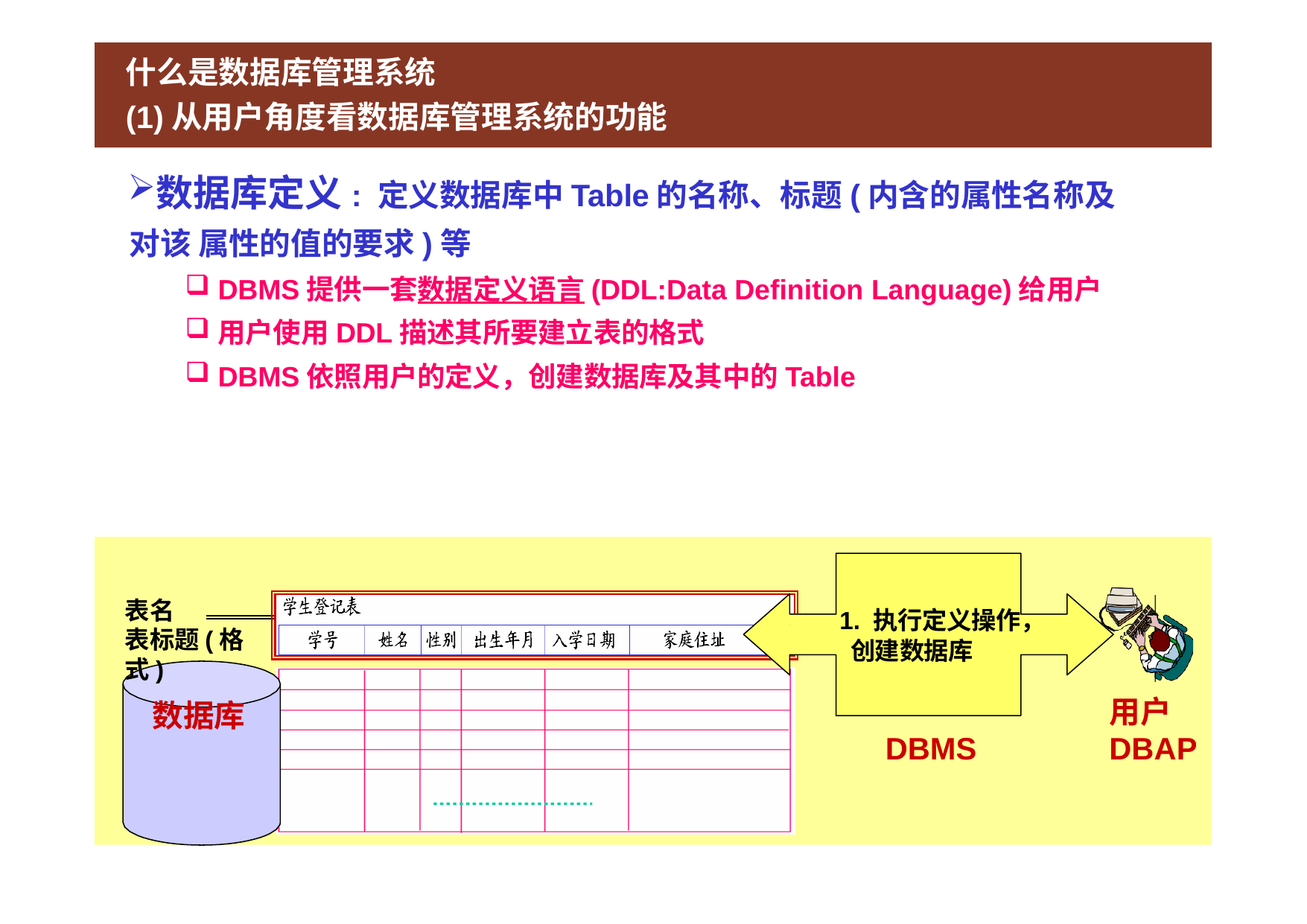

# 什么是数据库管理系统
(1)从用户角度看数据库管理系统的功能
数据库定义: 定义数据库中Table的名称、标题(内含的属性名称及对该 属性的值的要求)等
DBMS提供一套数据定义语言(DDL:Data Definition Language)给用户
用户使用DDL描述其所要建立表的格式
DBMS依照用户的定义，创建数据库及其中的Table

表名
表标题(格式)
数据库

1. 执行定义操作，  创建数据库

用户
DBAP
DBMS